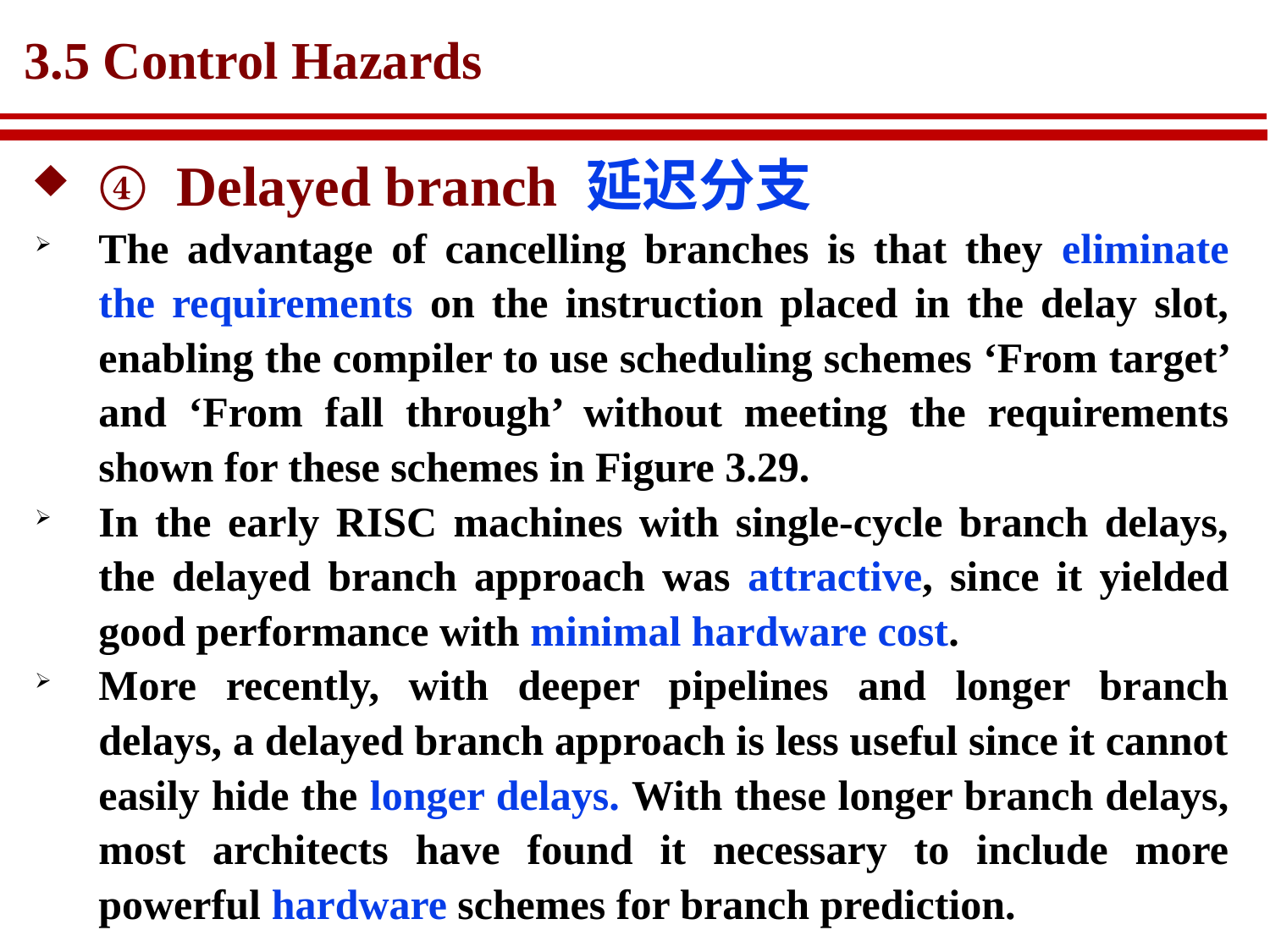

# 3.5 Control Hazards
④  Delayed branch 延迟分支
The advantage of cancelling branches is that they eliminate the requirements on the instruction placed in the delay slot, enabling the compiler to use scheduling schemes ‘From target’ and ‘From fall through’ without meeting the requirements shown for these schemes in Figure 3.29.
In the early RISC machines with single-cycle branch delays, the delayed branch approach was attractive, since it yielded good performance with minimal hardware cost.
More recently, with deeper pipelines and longer branch delays, a delayed branch approach is less useful since it cannot easily hide the longer delays. With these longer branch delays, most architects have found it necessary to include more powerful hardware schemes for branch prediction.